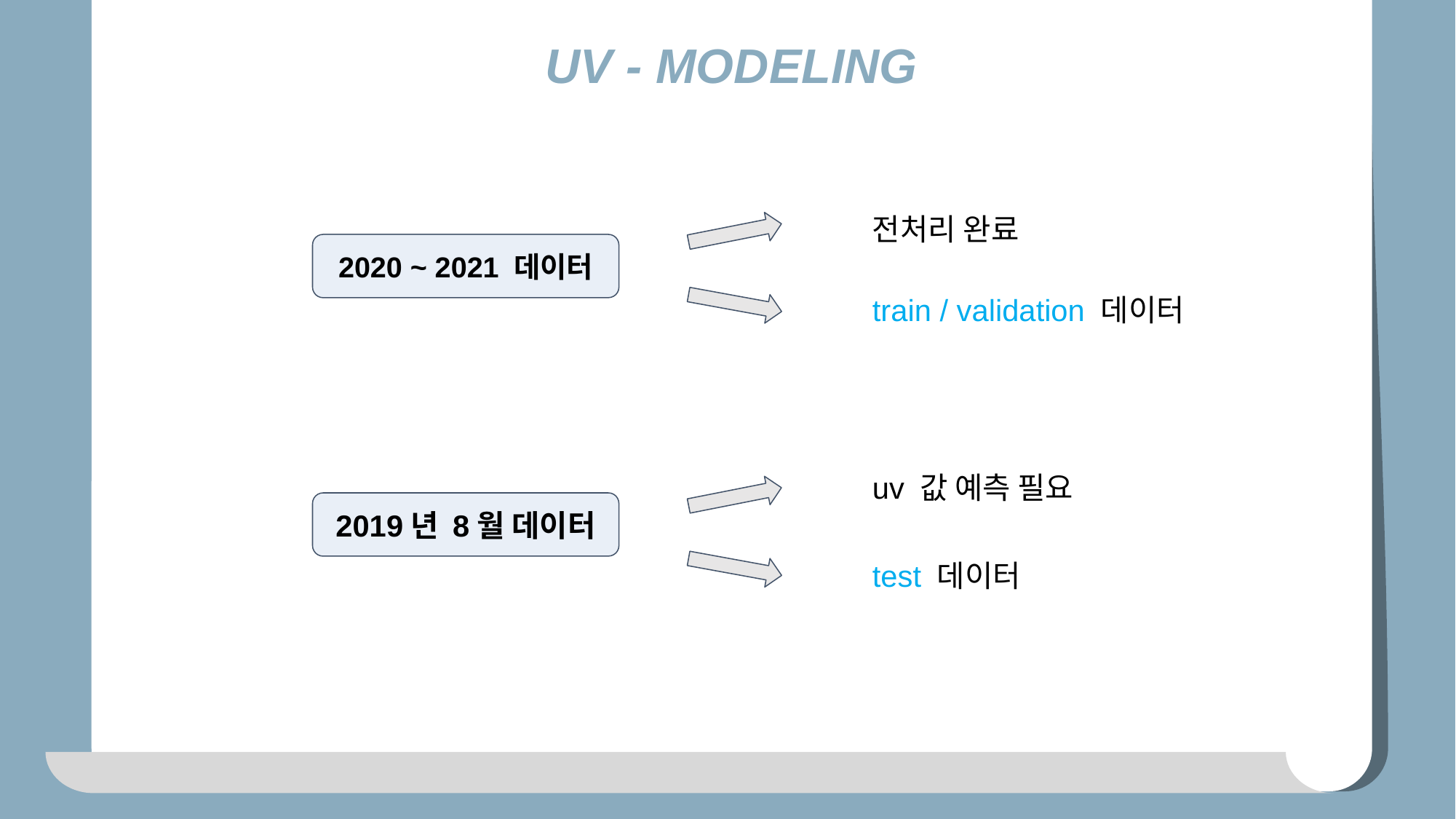

UV - MODELING

전처리 완료

2020 ~ 2021 데이터
train / validation 데이터

uv 값 예측 필요

2019년 8월 데이터
test 데이터